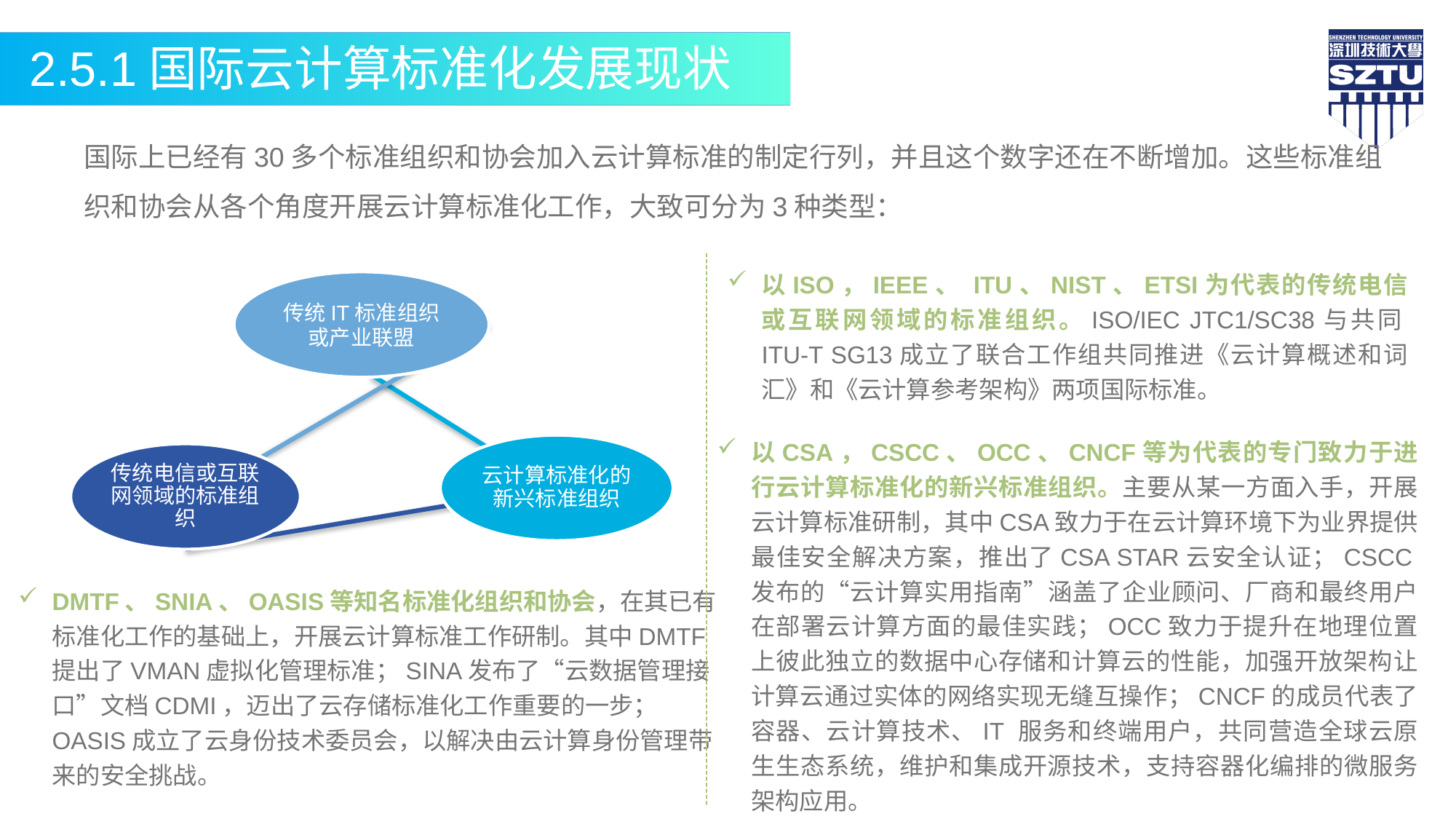

2.5.1国际云计算标准化发展现状
国际上已经有30多个标准组织和协会加入云计算标准的制定行列，并且这个数字还在不断增加。这些标准组织和协会从各个角度开展云计算标准化工作，大致可分为3种类型：
以ISO，IEEE、 ITU、NIST、ETSI为代表的传统电信或互联网领域的标准组织。ISO/IEC JTC1/SC38与共同ITU-T SG13成立了联合工作组共同推进《云计算概述和词汇》和《云计算参考架构》两项国际标准。
传统IT标准组织或产业联盟
云计算标准化的新兴标准组织
传统电信或互联网领域的标准组织
以CSA，CSCC、OCC、CNCF等为代表的专门致力于进行云计算标准化的新兴标准组织。主要从某一方面入手，开展云计算标准研制，其中CSA致力于在云计算环境下为业界提供最佳安全解决方案，推出了CSA STAR云安全认证；CSCC发布的“云计算实用指南”涵盖了企业顾问、厂商和最终用户在部署云计算方面的最佳实践；OCC致力于提升在地理位置上彼此独立的数据中心存储和计算云的性能，加强开放架构让计算云通过实体的网络实现无缝互操作；CNCF的成员代表了容器、云计算技术、IT 服务和终端用户，共同营造全球云原生生态系统，维护和集成开源技术，支持容器化编排的微服务架构应用。
DMTF、SNIA、OASIS等知名标准化组织和协会，在其已有标准化工作的基础上，开展云计算标准工作研制。其中DMTF提出了VMAN虚拟化管理标准；SINA发布了“云数据管理接口”文档CDMI，迈出了云存储标准化工作重要的一步；OASIS成立了云身份技术委员会，以解决由云计算身份管理带来的安全挑战。